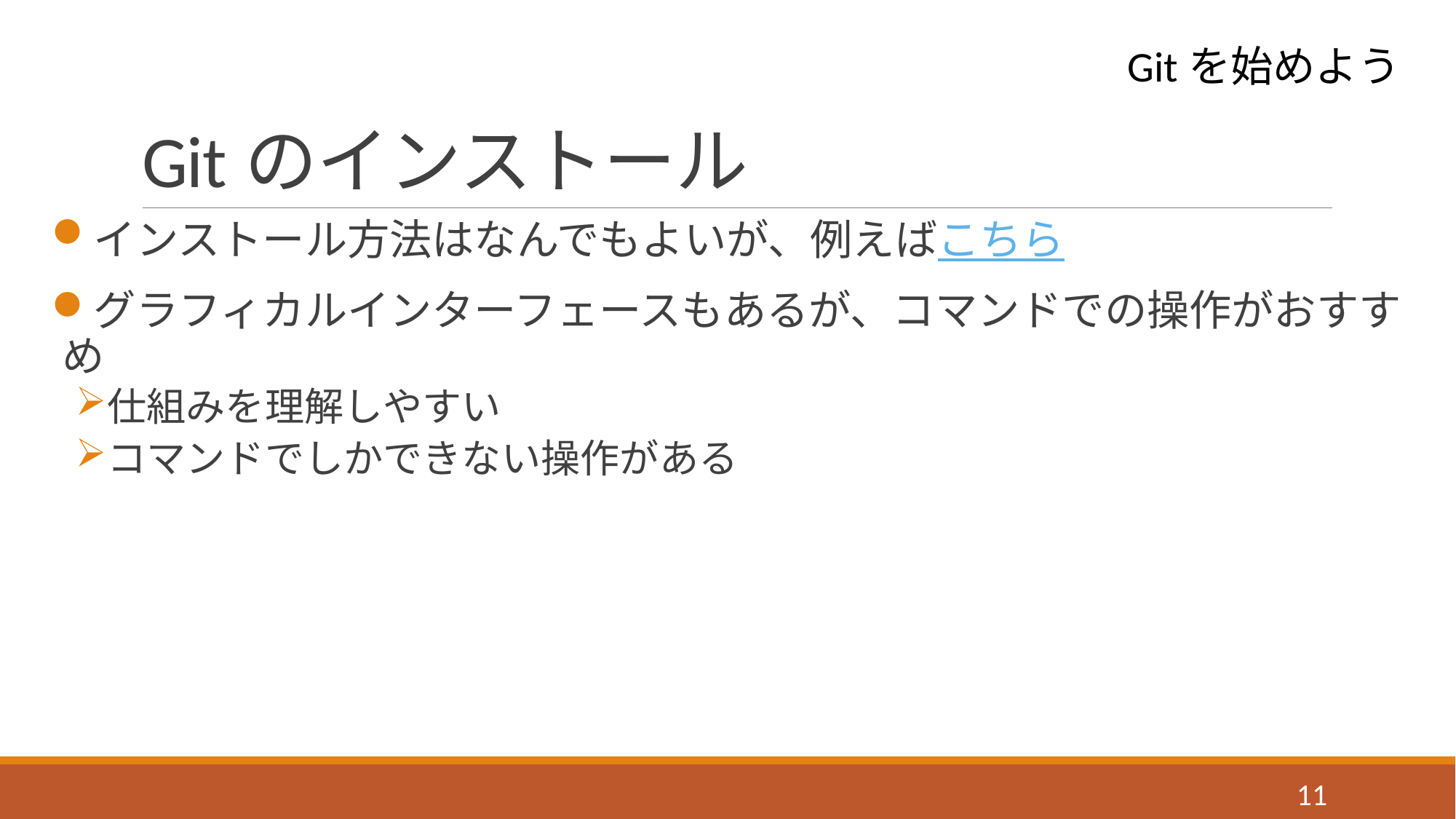

# Gitのインストール
Gitを始めよう
インストール方法はなんでもよいが、例えばこちら
グラフィカルインターフェースもあるが、コマンドでの操作がおすすめ
仕組みを理解しやすい
コマンドでしかできない操作がある
11